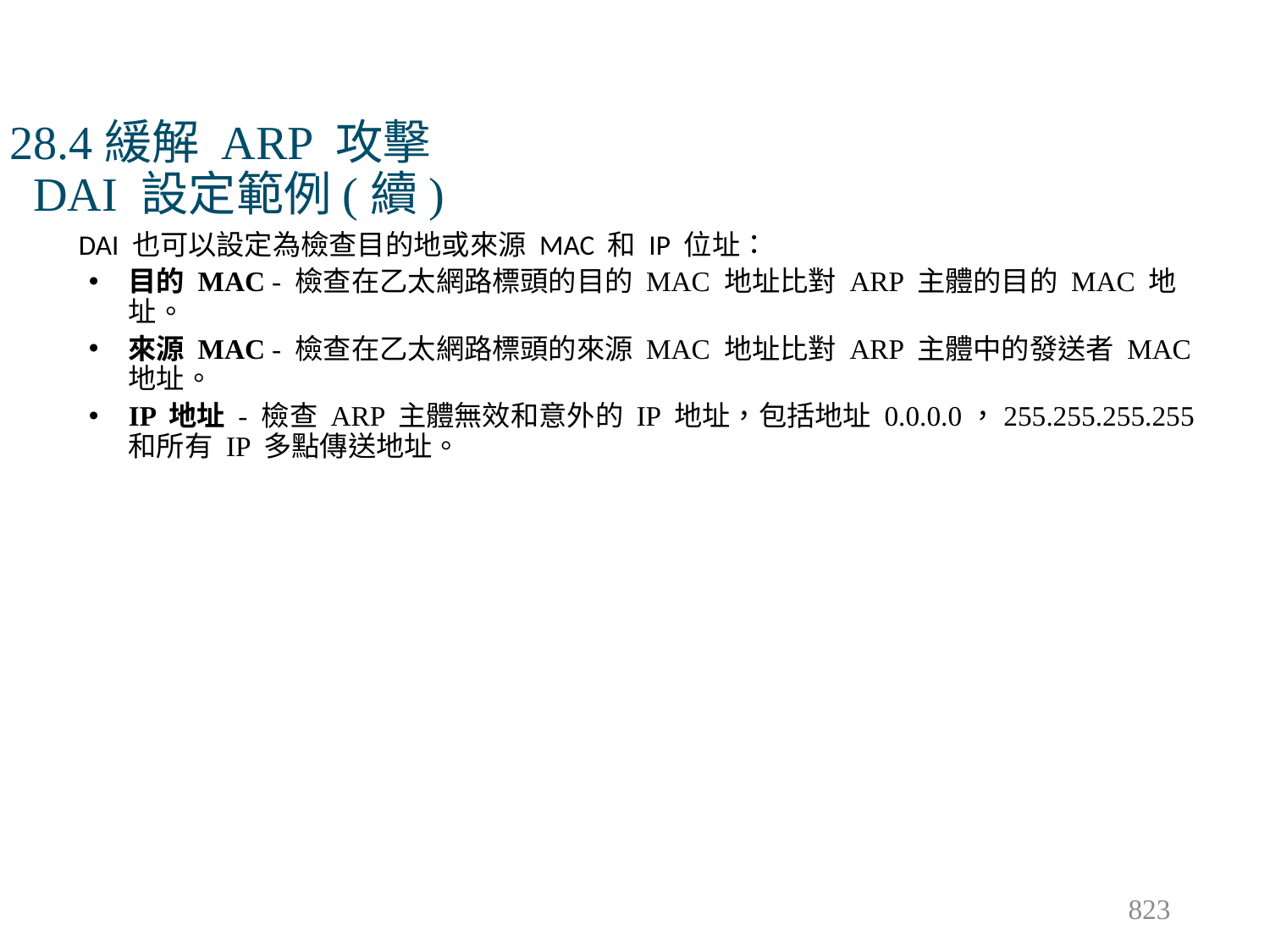

# 28.4緩解 ARP 攻擊 DAI 設定範例(續)
DAI 也可以設定為檢查目的地或來源 MAC 和 IP 位址：
目的 MAC - 檢查在乙太網路標頭的目的 MAC 地址比對 ARP 主體的目的 MAC 地址。
來源 MAC - 檢查在乙太網路標頭的來源 MAC 地址比對 ARP 主體中的發送者 MAC 地址。
IP 地址 - 檢查 ARP 主體無效和意外的 IP 地址，包括地址 0.0.0.0，255.255.255.255 和所有 IP 多點傳送地址。

823